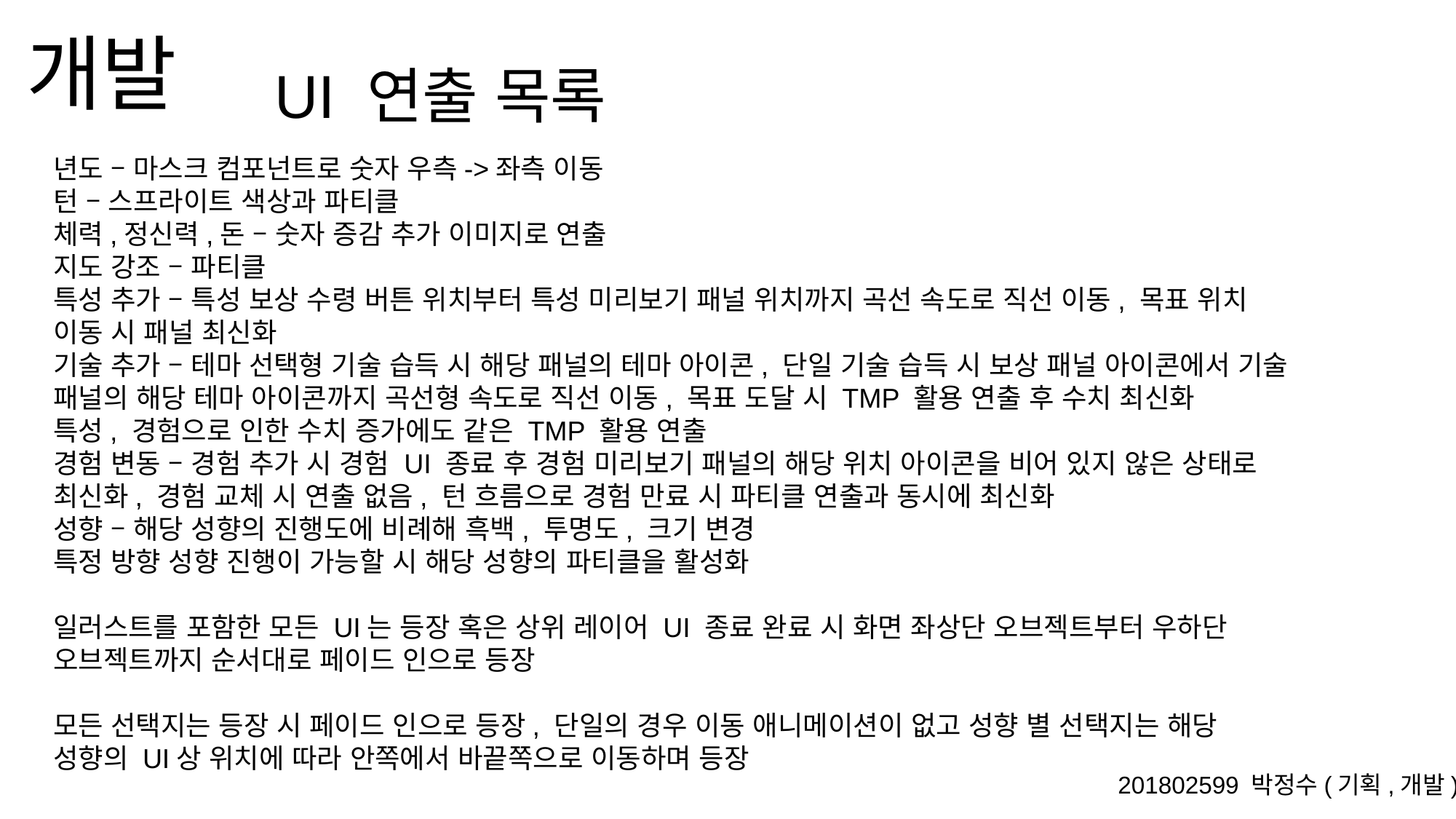

UI 연출 목록
년도 – 마스크 컴포넌트로 숫자 우측->좌측 이동
턴 – 스프라이트 색상과 파티클
체력,정신력,돈 – 숫자 증감 추가 이미지로 연출
지도 강조 – 파티클
특성 추가 – 특성 보상 수령 버튼 위치부터 특성 미리보기 패널 위치까지 곡선 속도로 직선 이동, 목표 위치 이동 시 패널 최신화
기술 추가 – 테마 선택형 기술 습득 시 해당 패널의 테마 아이콘, 단일 기술 습득 시 보상 패널 아이콘에서 기술 패널의 해당 테마 아이콘까지 곡선형 속도로 직선 이동, 목표 도달 시 TMP 활용 연출 후 수치 최신화
특성, 경험으로 인한 수치 증가에도 같은 TMP 활용 연출
경험 변동 – 경험 추가 시 경험 UI 종료 후 경험 미리보기 패널의 해당 위치 아이콘을 비어 있지 않은 상태로 최신화, 경험 교체 시 연출 없음, 턴 흐름으로 경험 만료 시 파티클 연출과 동시에 최신화
성향 – 해당 성향의 진행도에 비례해 흑백, 투명도, 크기 변경
특정 방향 성향 진행이 가능할 시 해당 성향의 파티클을 활성화

일러스트를 포함한 모든 UI는 등장 혹은 상위 레이어 UI 종료 완료 시 화면 좌상단 오브젝트부터 우하단 오브젝트까지 순서대로 페이드 인으로 등장

모든 선택지는 등장 시 페이드 인으로 등장, 단일의 경우 이동 애니메이션이 없고 성향 별 선택지는 해당 성향의 UI상 위치에 따라 안쪽에서 바끝쪽으로 이동하며 등장